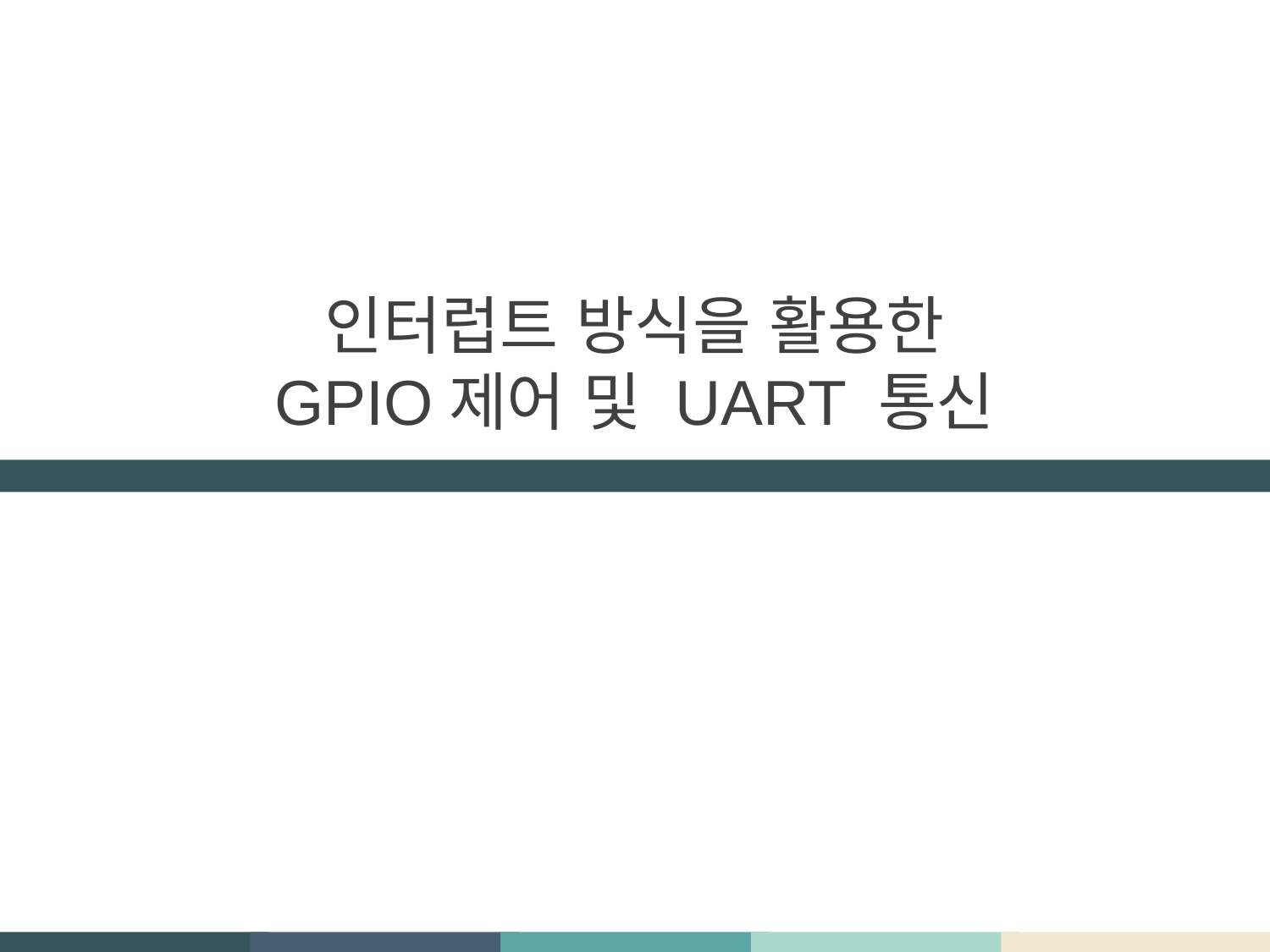

인터럽트 방식을 활용한
GPIO제어 및 UART 통신